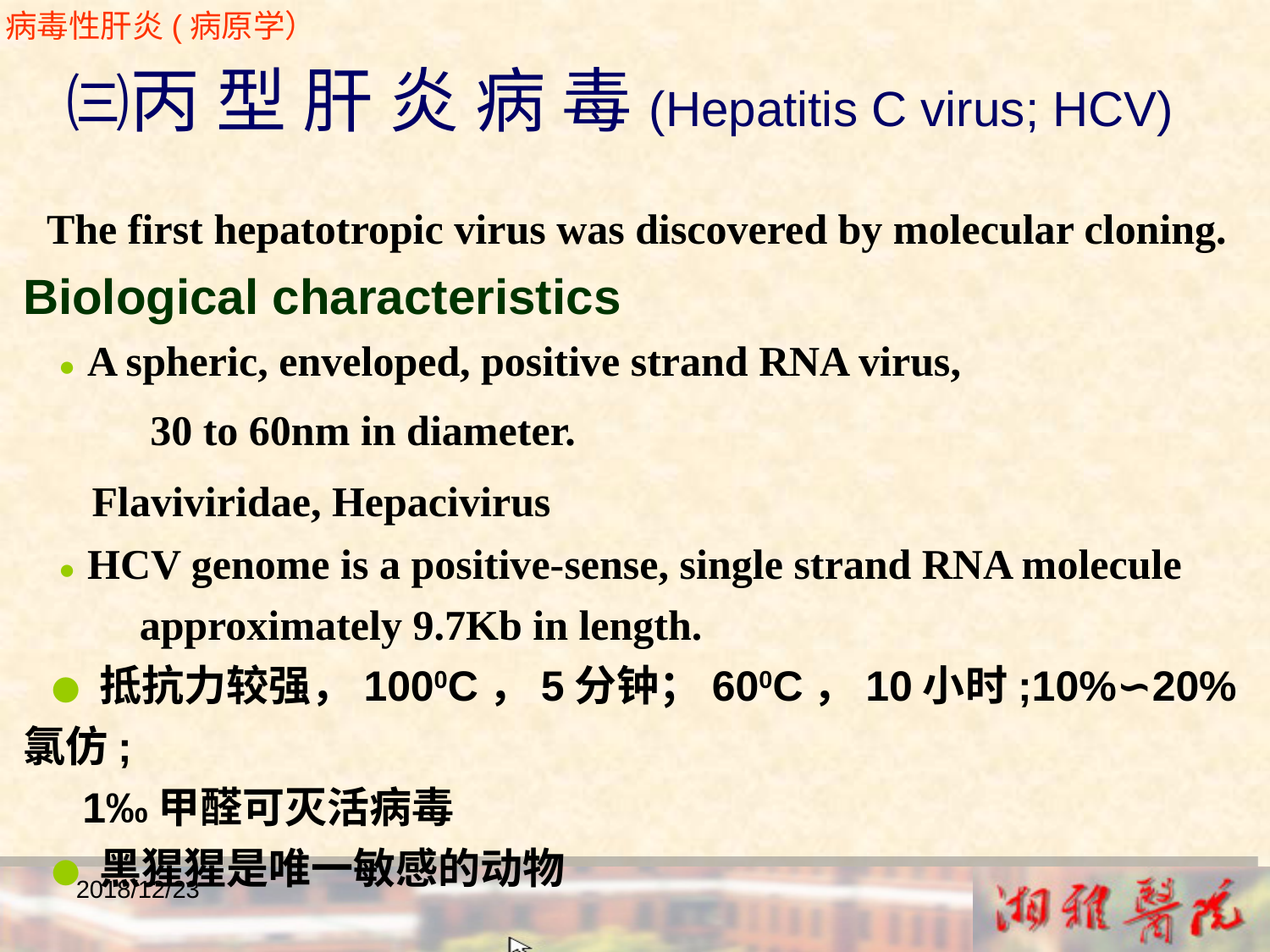

病毒性肝炎(病原学）
  ㈢丙 型 肝 炎 病 毒(Hepatitis C virus; HCV)

  The first hepatotropic virus was discovered by molecular cloning.
Biological characteristics
   ● A spheric, enveloped, positive strand RNA virus,
            30 to 60nm in diameter.
     Flaviviridae, Hepacivirus
   ● HCV genome is a positive-sense, single strand RNA molecule
           approximately 9.7Kb in length.
   ● 抵抗力较强，1000C，5分钟；600C，10小时;10%∽20%氯仿;
     1‰甲醛可灭活病毒
   ● 黑猩猩是唯一敏感的动物

2018/12/23